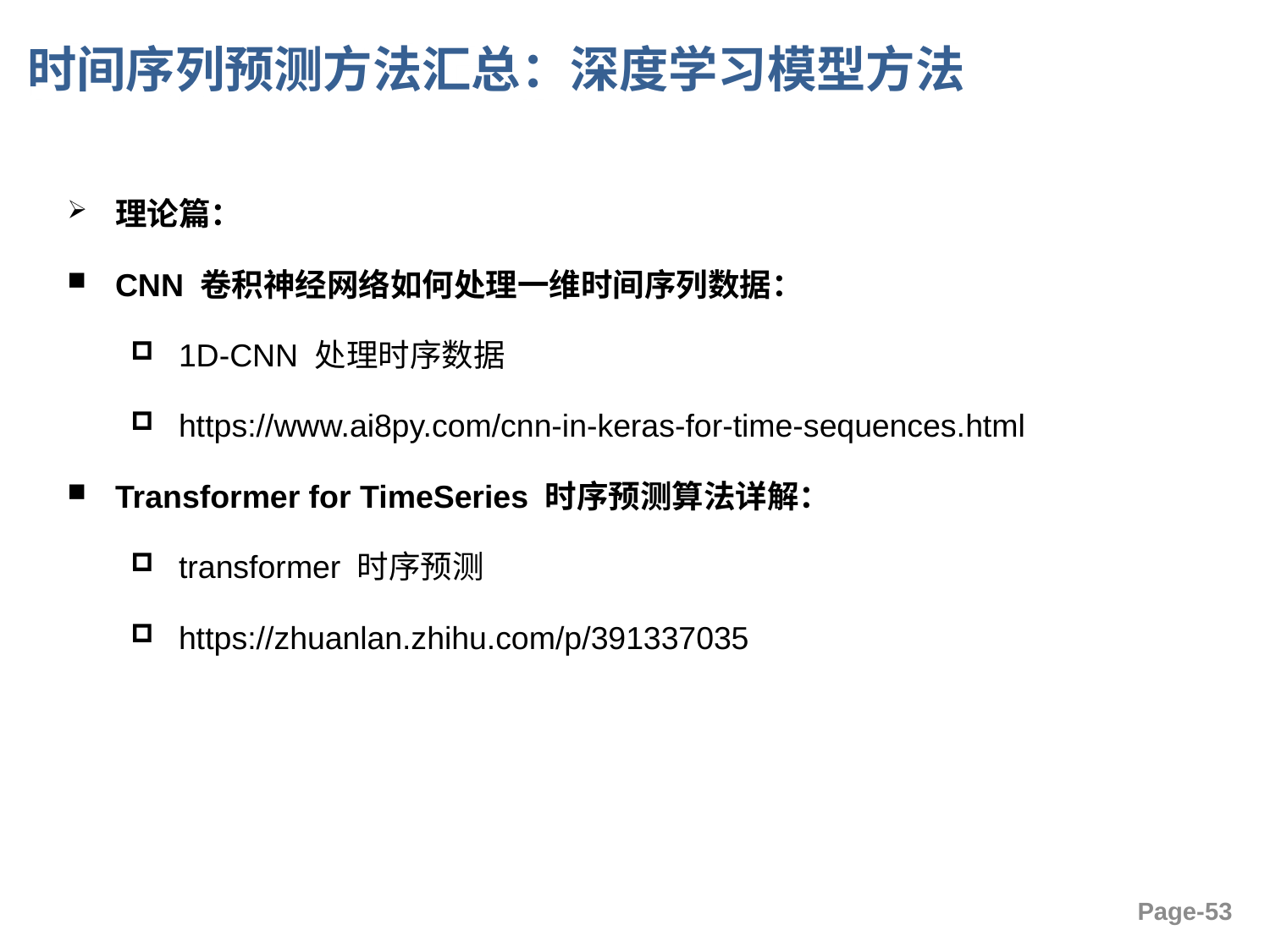

# 时间序列预测方法汇总：深度学习模型方法
理论篇：
CNN 卷积神经网络如何处理一维时间序列数据：
1D-CNN 处理时序数据
https://www.ai8py.com/cnn-in-keras-for-time-sequences.html
Transformer for TimeSeries 时序预测算法详解：
transformer 时序预测
https://zhuanlan.zhihu.com/p/391337035
Page-53